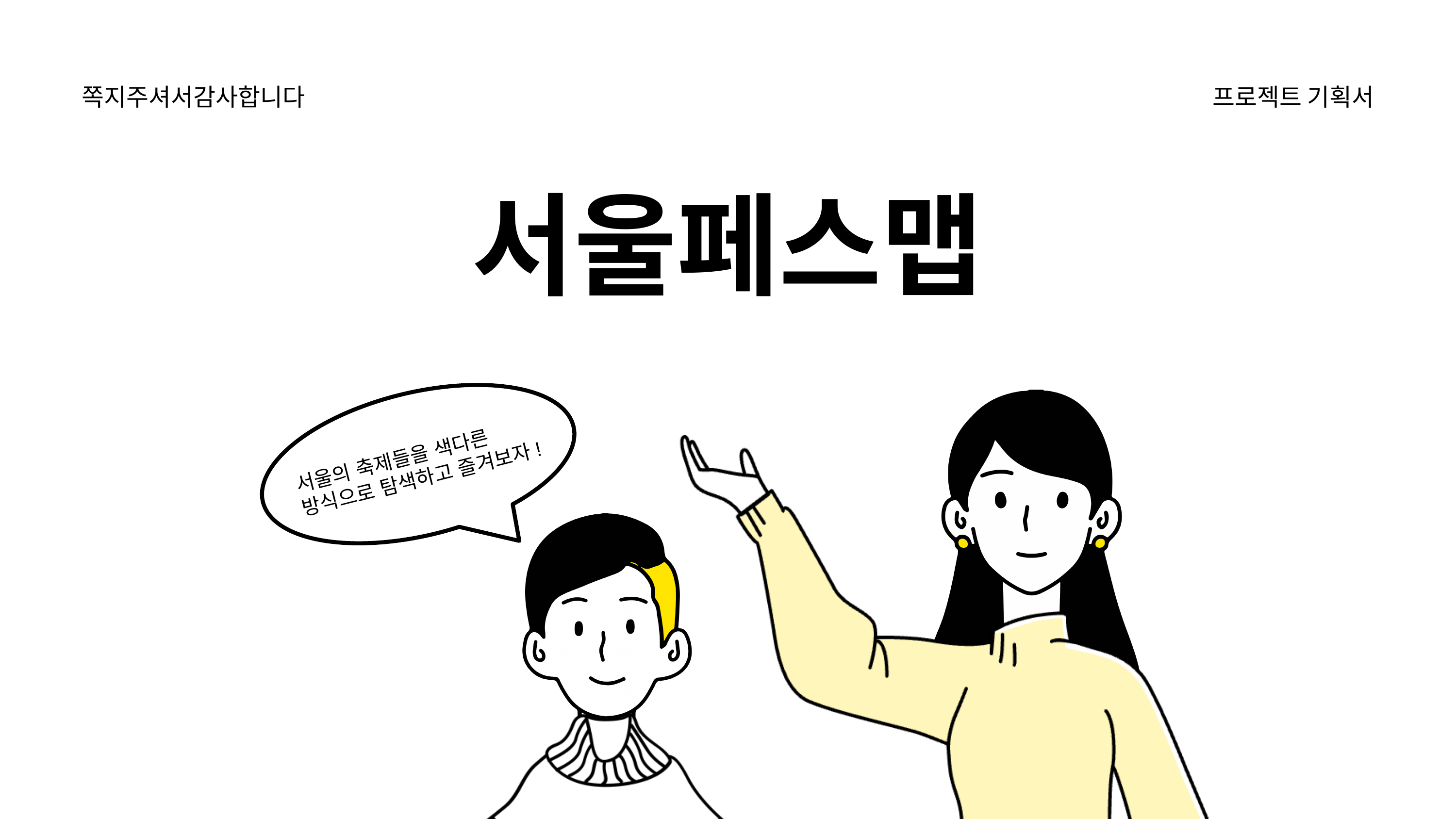

쪽지주셔서감사합니다
프로젝트 기획서
서울페스맵

서울의 축제들을 색다른
방식으로 탐색하고 즐겨보자!